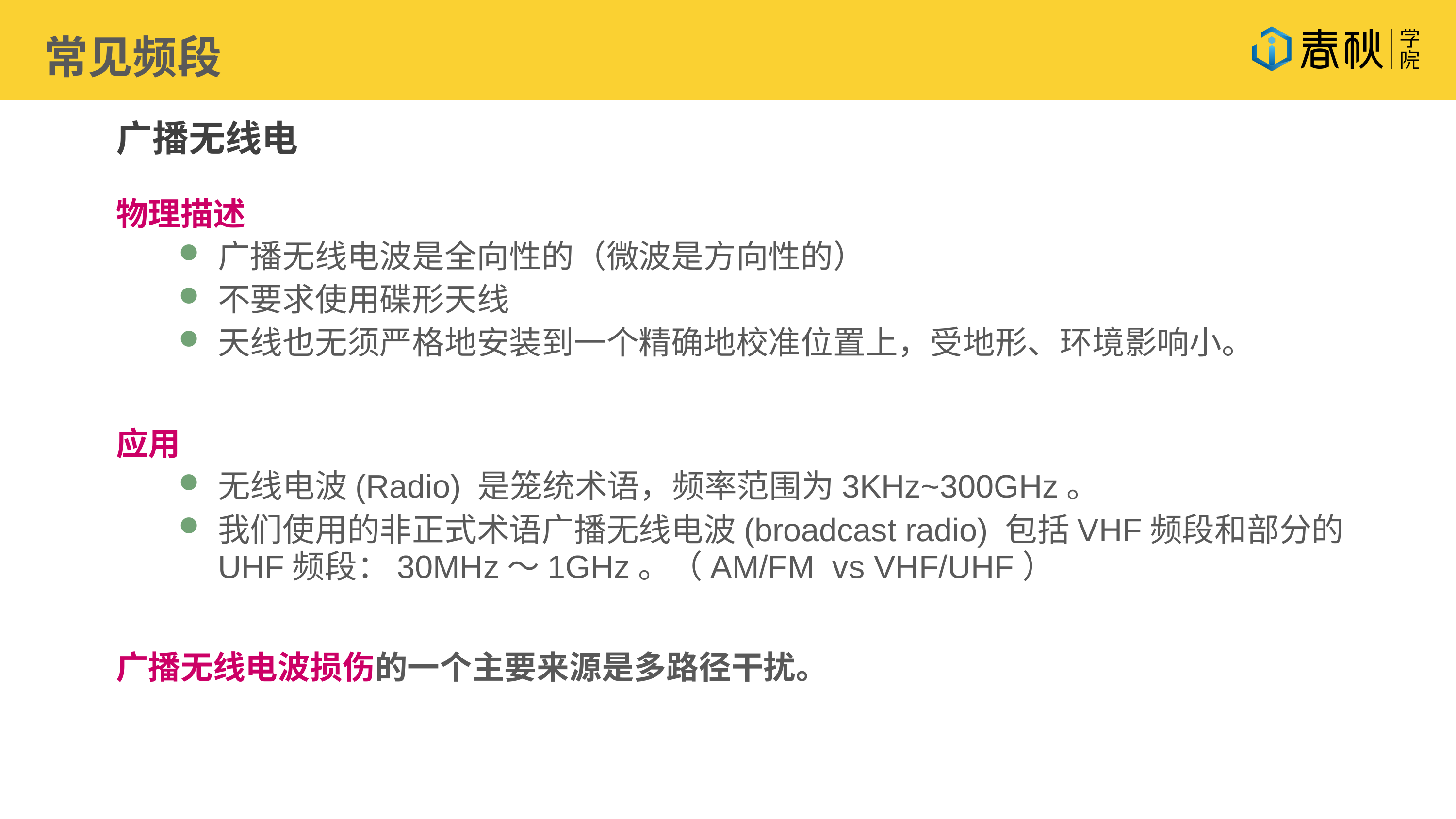

常见频段
广播无线电

物理描述
广播无线电波是全向性的（微波是方向性的）
不要求使用碟形天线
天线也无须严格地安装到一个精确地校准位置上，受地形、环境影响小。

应用
无线电波(Radio) 是笼统术语，频率范围为3KHz~300GHz。
我们使用的非正式术语广播无线电波(broadcast radio) 包括VHF频段和部分的UHF频段：30MHz～1GHz。（AM/FM  vs VHF/UHF）

广播无线电波损伤的一个主要来源是多路径干扰。